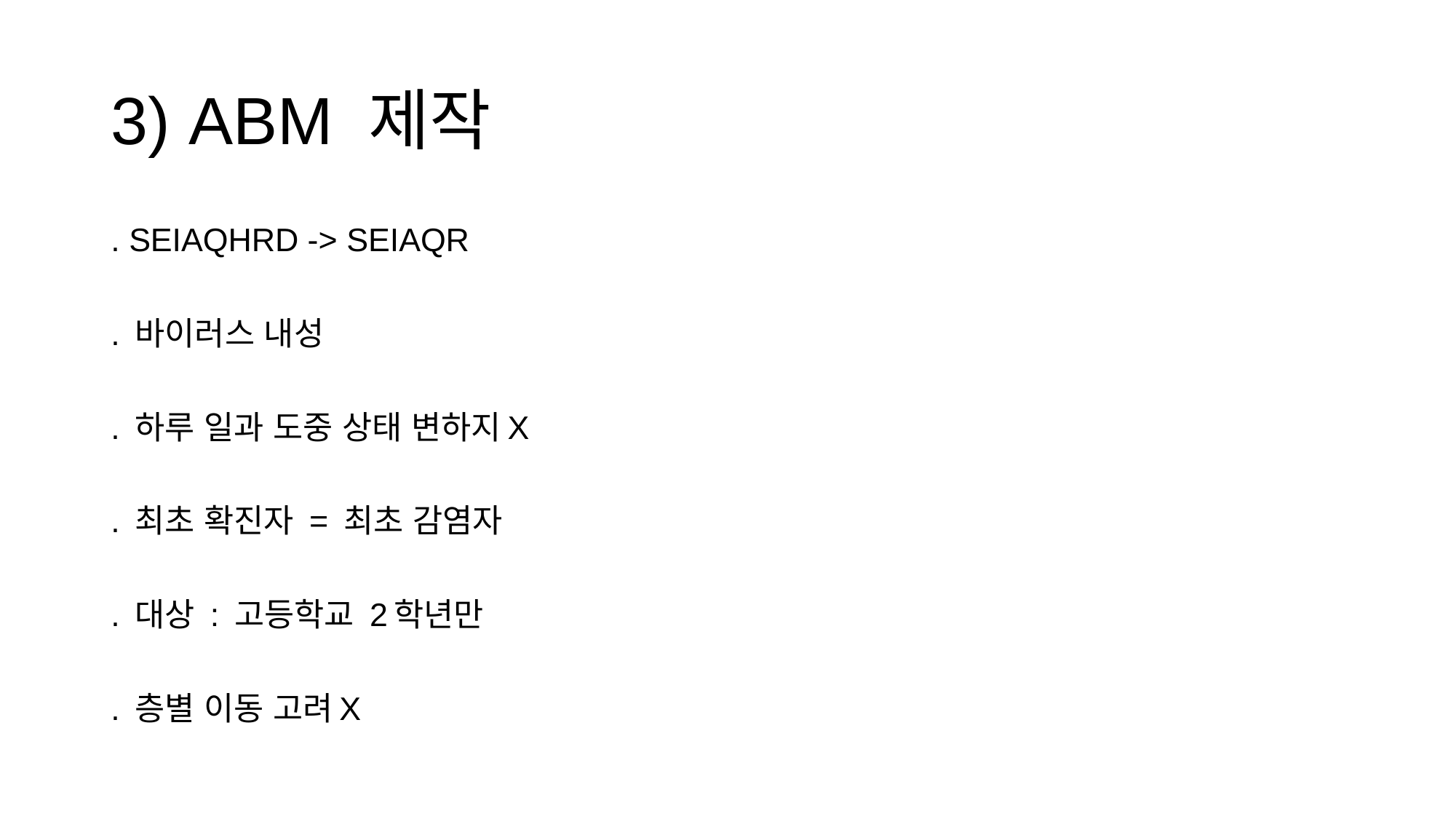

# 3) ABM 제작
. SEIAQHRD -> SEIAQR

. 바이러스 내성

. 하루 일과 도중 상태 변하지X

. 최초 확진자 = 최초 감염자

. 대상 : 고등학교 2학년만

. 층별 이동 고려X